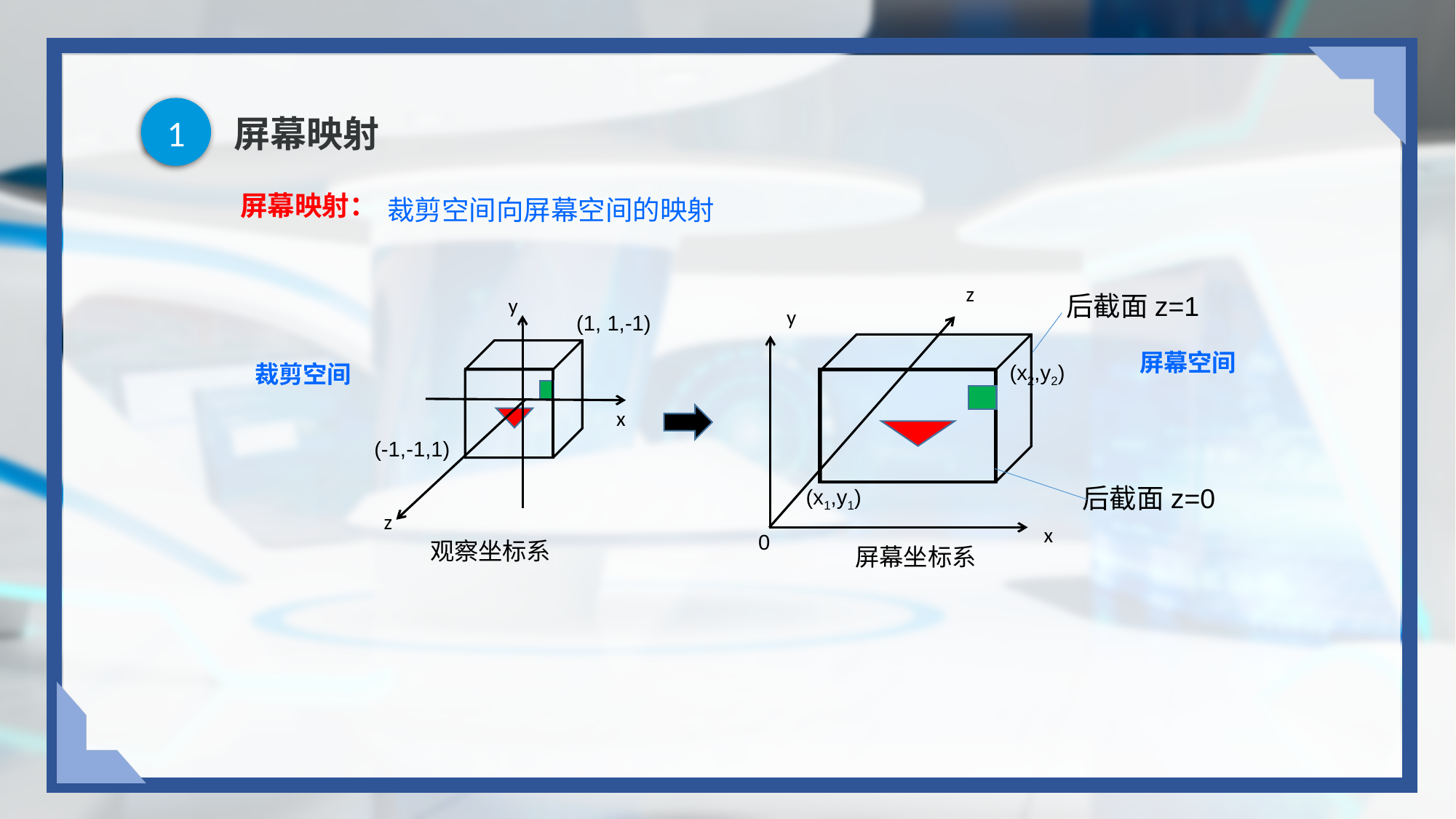

1
# 屏幕映射
裁剪空间向屏幕空间的映射
屏幕映射：
z
后截面z=1
y
y
(1, 1,-1)

屏幕空间
(x2,y2)
裁剪空间

x

(-1,-1,1)
后截面z=0
(x1,y1)
z
x
0
观察坐标系
屏幕坐标系